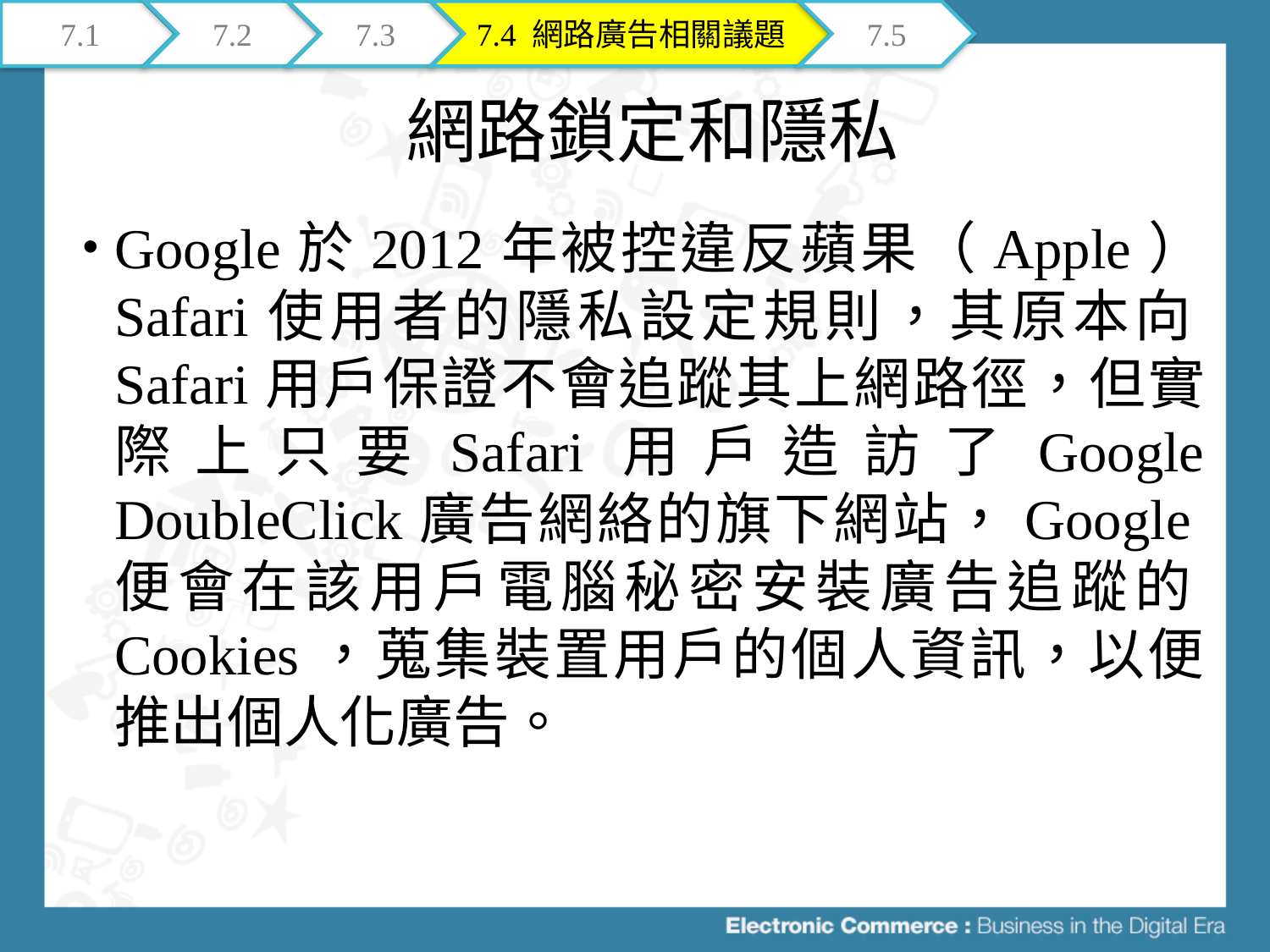

7.1
7.2
7.3
7.4 網路廣告相關議題
7.5
# 網路鎖定和隱私
Google於2012年被控違反蘋果（Apple） Safari使用者的隱私設定規則，其原本向Safari用戶保證不會追蹤其上網路徑，但實際上只要Safari用戶造訪了Google DoubleClick廣告網絡的旗下網站，Google便會在該用戶電腦秘密安裝廣告追蹤的Cookies，蒐集裝置用戶的個人資訊，以便推出個人化廣告。